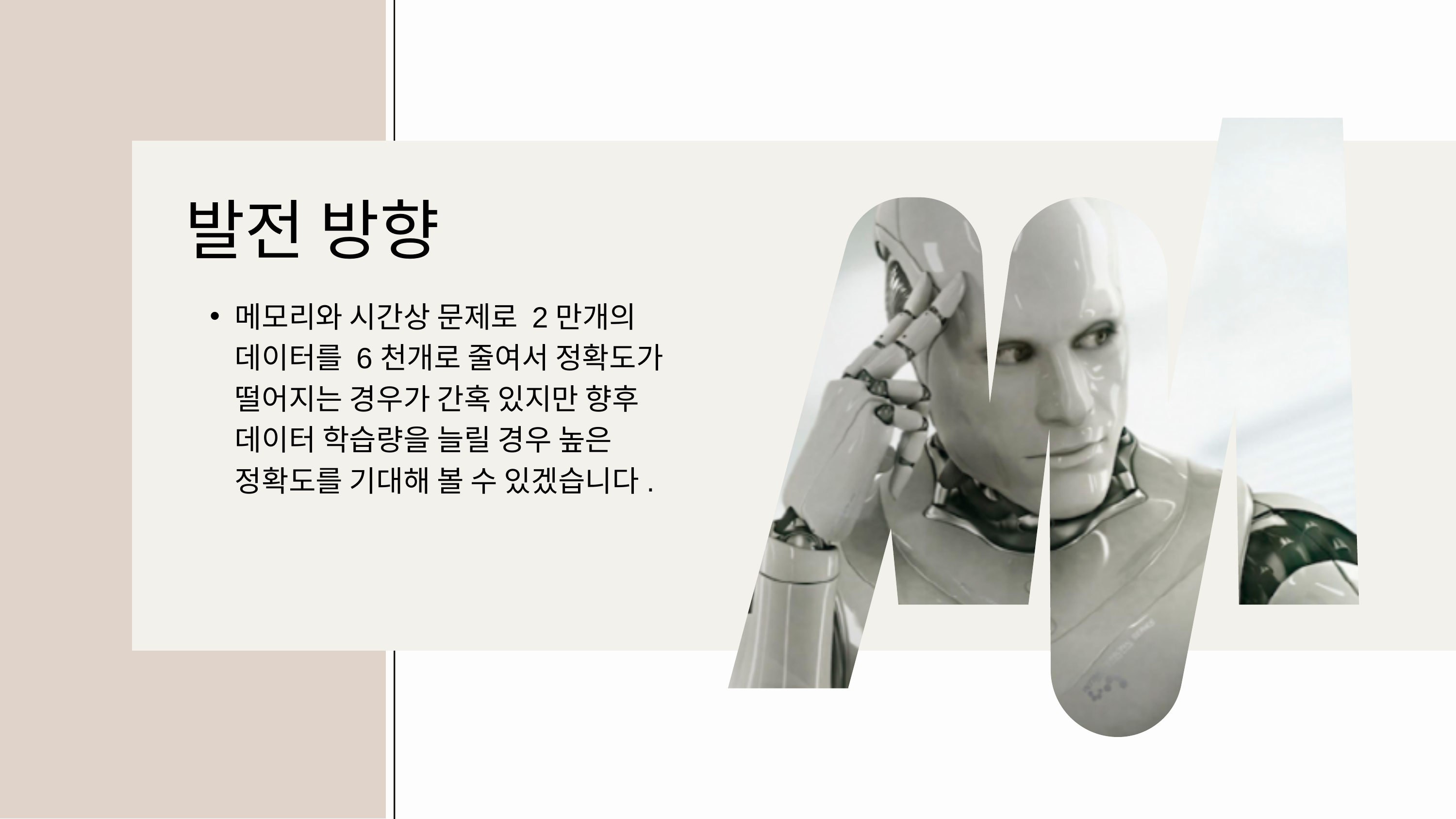

발전 방향
메모리와 시간상 문제로 2만개의 데이터를 6천개로 줄여서 정확도가 떨어지는 경우가 간혹 있지만 향후 데이터 학습량을 늘릴 경우 높은 정확도를 기대해 볼 수 있겠습니다.